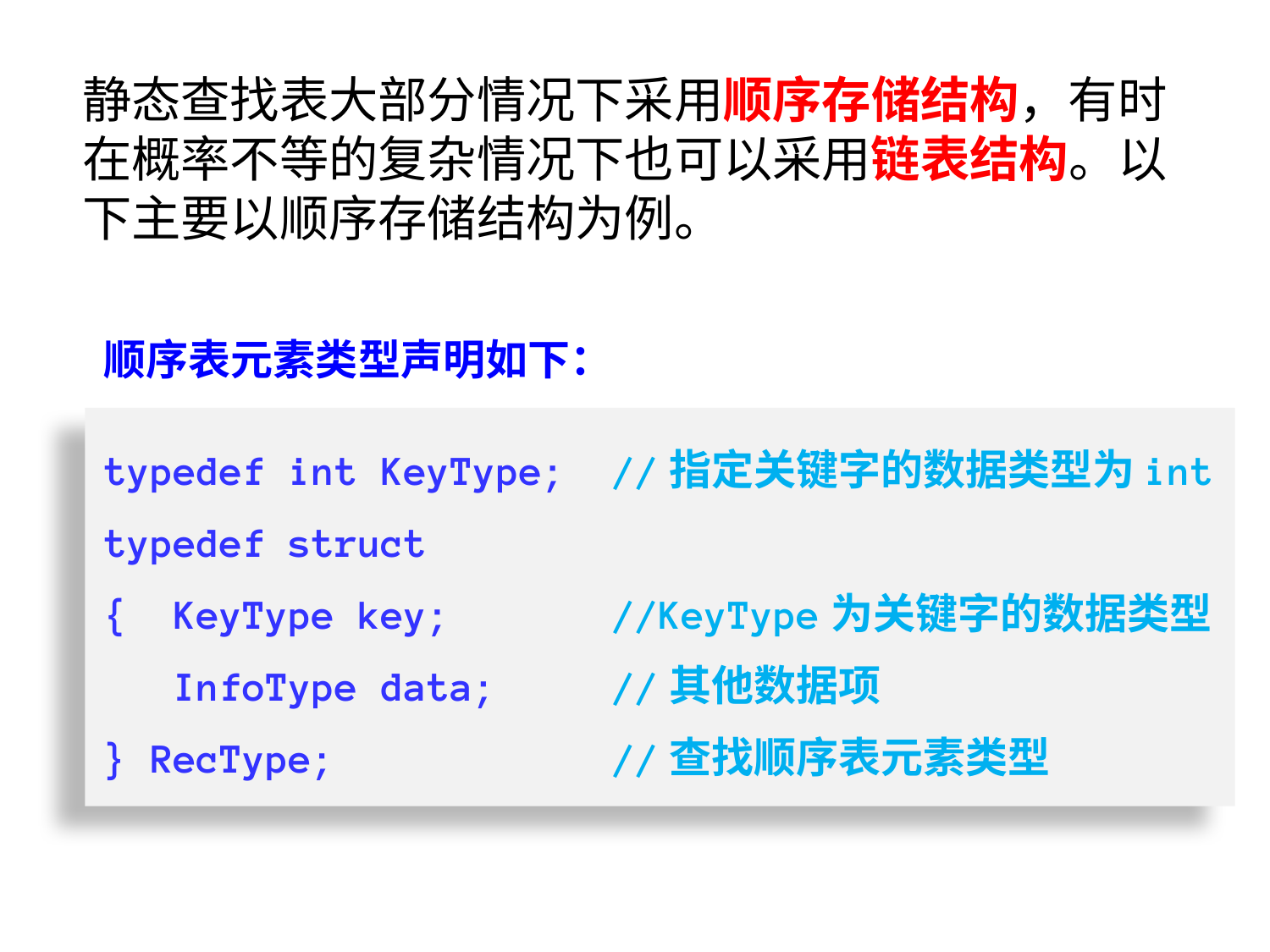

# 静态查找表大部分情况下采用顺序存储结构，有时在概率不等的复杂情况下也可以采用链表结构。以下主要以顺序存储结构为例。
顺序表元素类型声明如下：
typedef int KeyType;	//指定关键字的数据类型为int
typedef struct
{  KeyType key; 	  	//KeyType为关键字的数据类型
   InfoType data;	//其他数据项
} RecType;			//查找顺序表元素类型